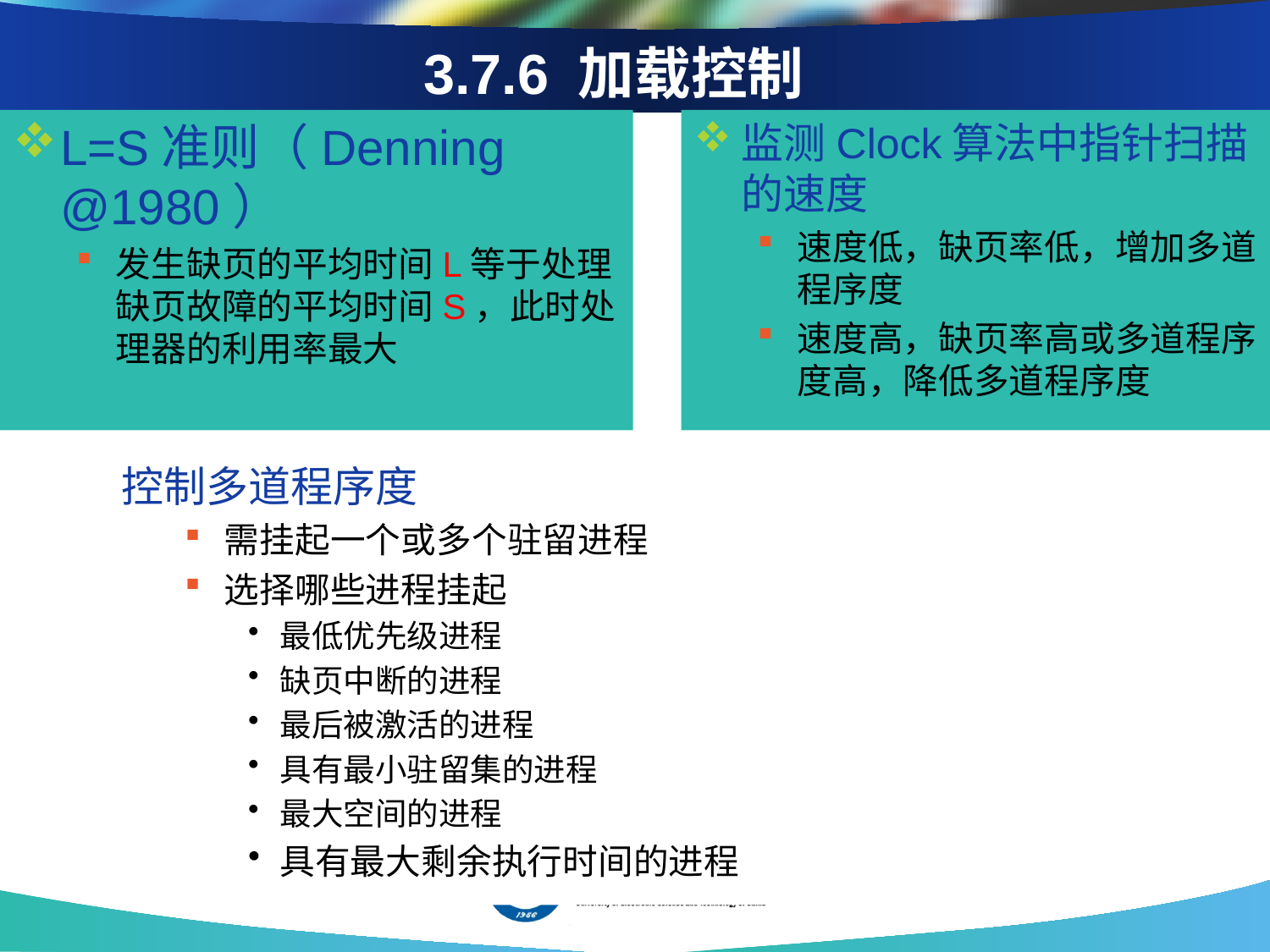

3.7.6 加载控制
L=S准则（Denning @1980）
发生缺页的平均时间L等于处理缺页故障的平均时间S，此时处理器的利用率最大

监测Clock算法中指针扫描的速度
速度低，缺页率低，增加多道程序度
速度高，缺页率高或多道程序度高，降低多道程序度

控制多道程序度
需挂起一个或多个驻留进程
选择哪些进程挂起
最低优先级进程
缺页中断的进程
最后被激活的进程
具有最小驻留集的进程
最大空间的进程
具有最大剩余执行时间的进程